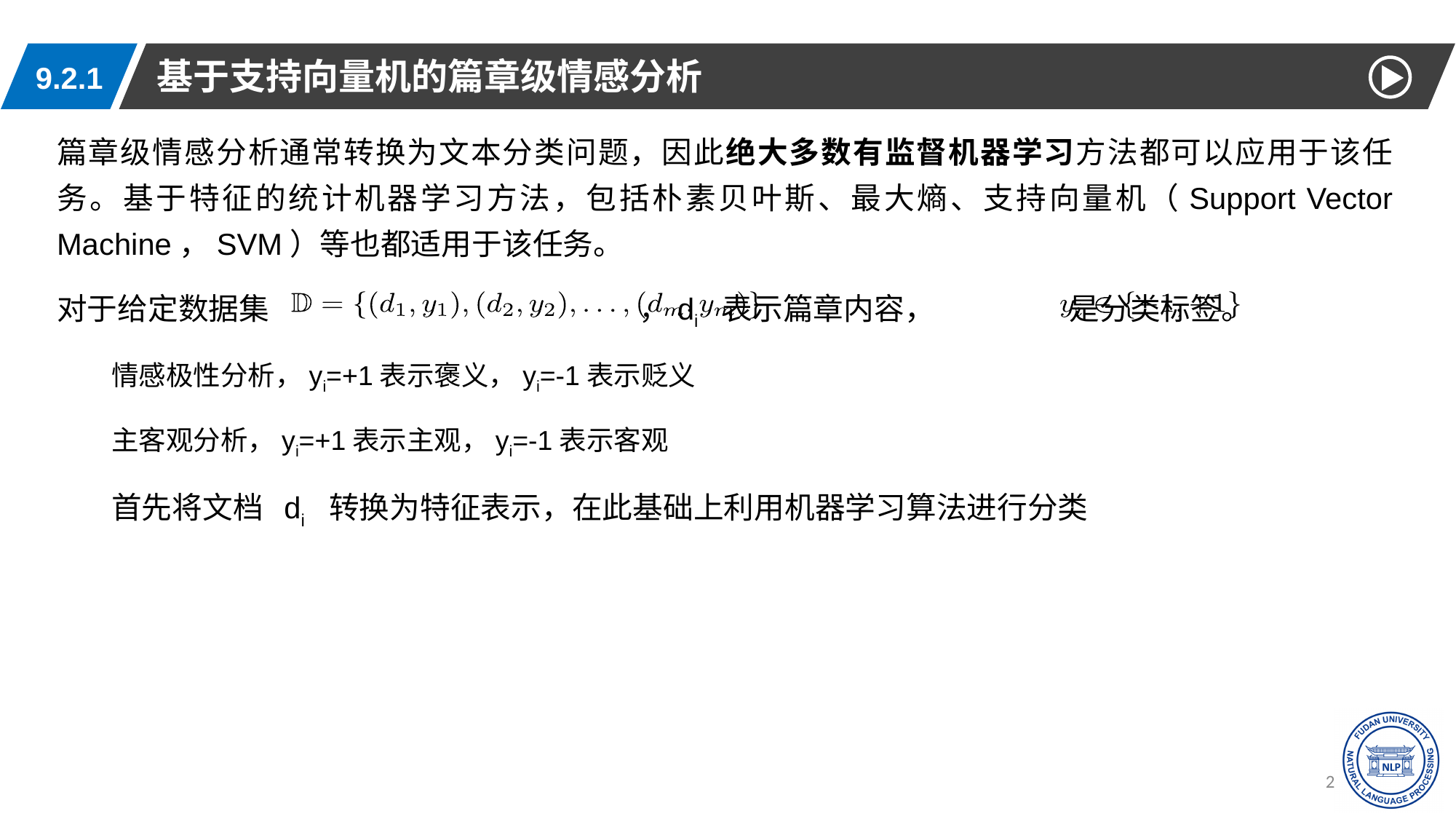

基于支持向量机的篇章级情感分析
9.2.1

篇章级情感分析通常转换为文本分类问题，因此绝大多数有监督机器学习方法都可以应用于该任务。基于特征的统计机器学习方法，包括朴素贝叶斯、最大熵、支持向量机（Support Vector Machine，SVM）等也都适用于该任务。
对于给定数据集                                                       ，di  表示篇章内容，                    是分类标签。
情感极性分析，yi=+1表示褒义，yi=-1表示贬义
主客观分析，yi=+1表示主观，yi=-1表示客观
首先将文档  di  转换为特征表示，在此基础上利用机器学习算法进行分类

23